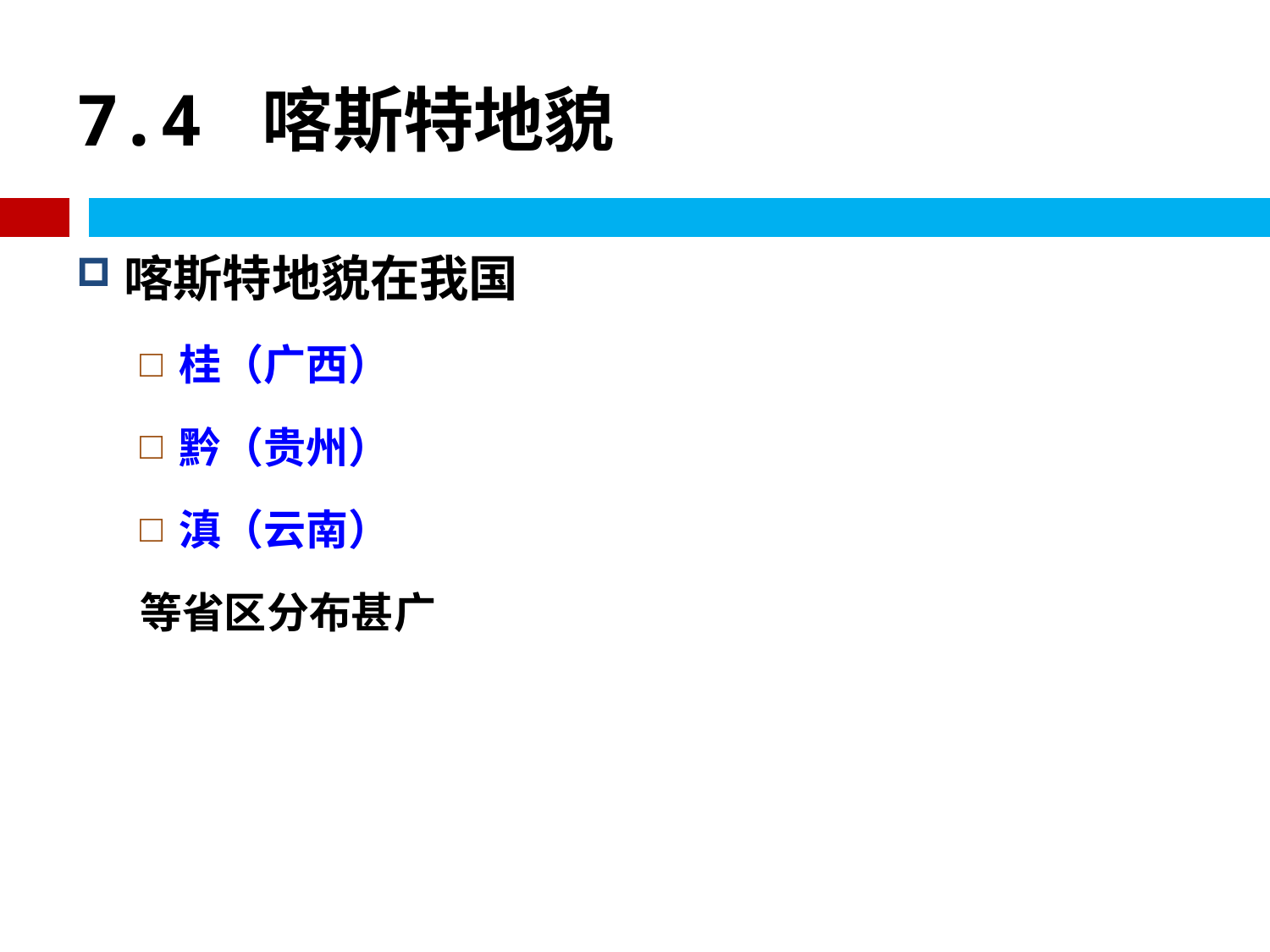

# 7.4 喀斯特地貌
喀斯特地貌在我国
桂（广西）
黔（贵州）
滇（云南）
等省区分布甚广